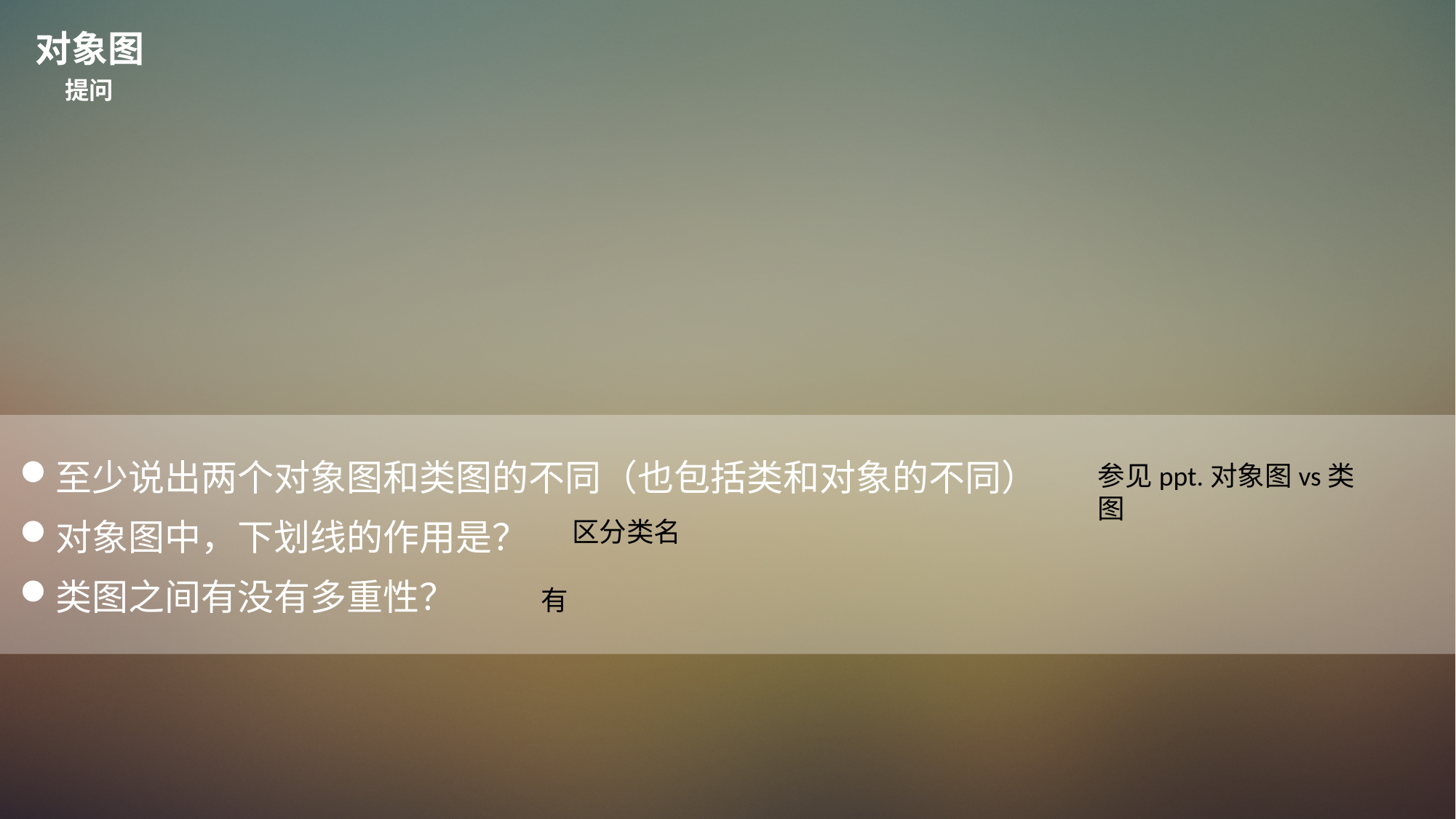

对象图
提问

至少说出两个对象图和类图的不同（也包括类和对象的不同）
对象图中，下划线的作用是？
类图之间有没有多重性？

参见ppt.对象图vs类图
区分类名
有